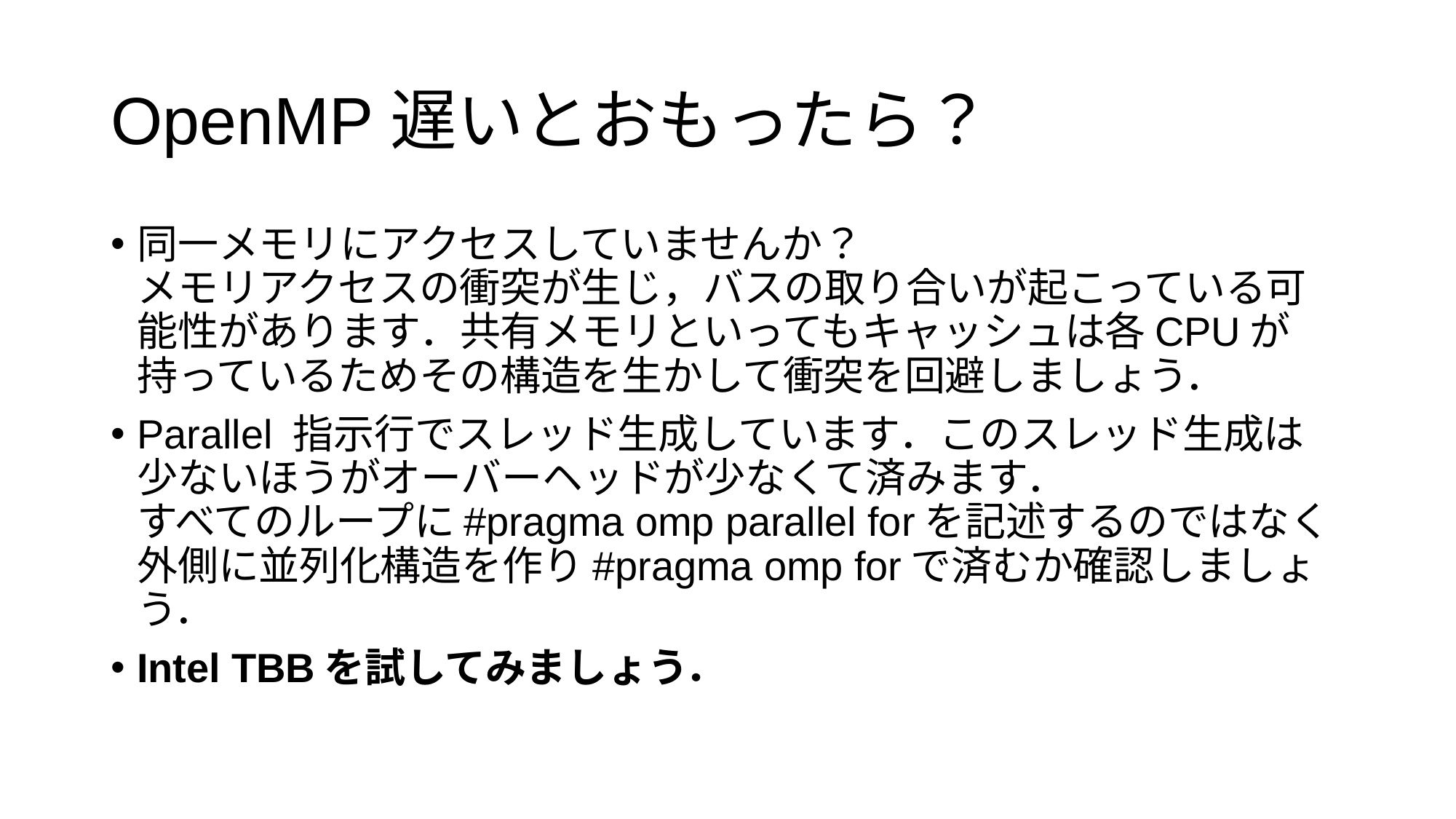

# OpenMP遅いとおもったら？
同一メモリにアクセスしていませんか？
メモリアクセスの衝突が生じ，バスの取り合いが起こっている可能性があります．共有メモリといってもキャッシュは各CPUが持っているためその構造を生かして衝突を回避しましょう．
Parallel 指示行でスレッド生成しています．このスレッド生成は少ないほうがオーバーヘッドが少なくて済みます．
すべてのループに#pragma omp parallel forを記述するのではなく
外側に並列化構造を作り#pragma omp forで済むか確認しましょう．
Intel TBBを試してみましょう．